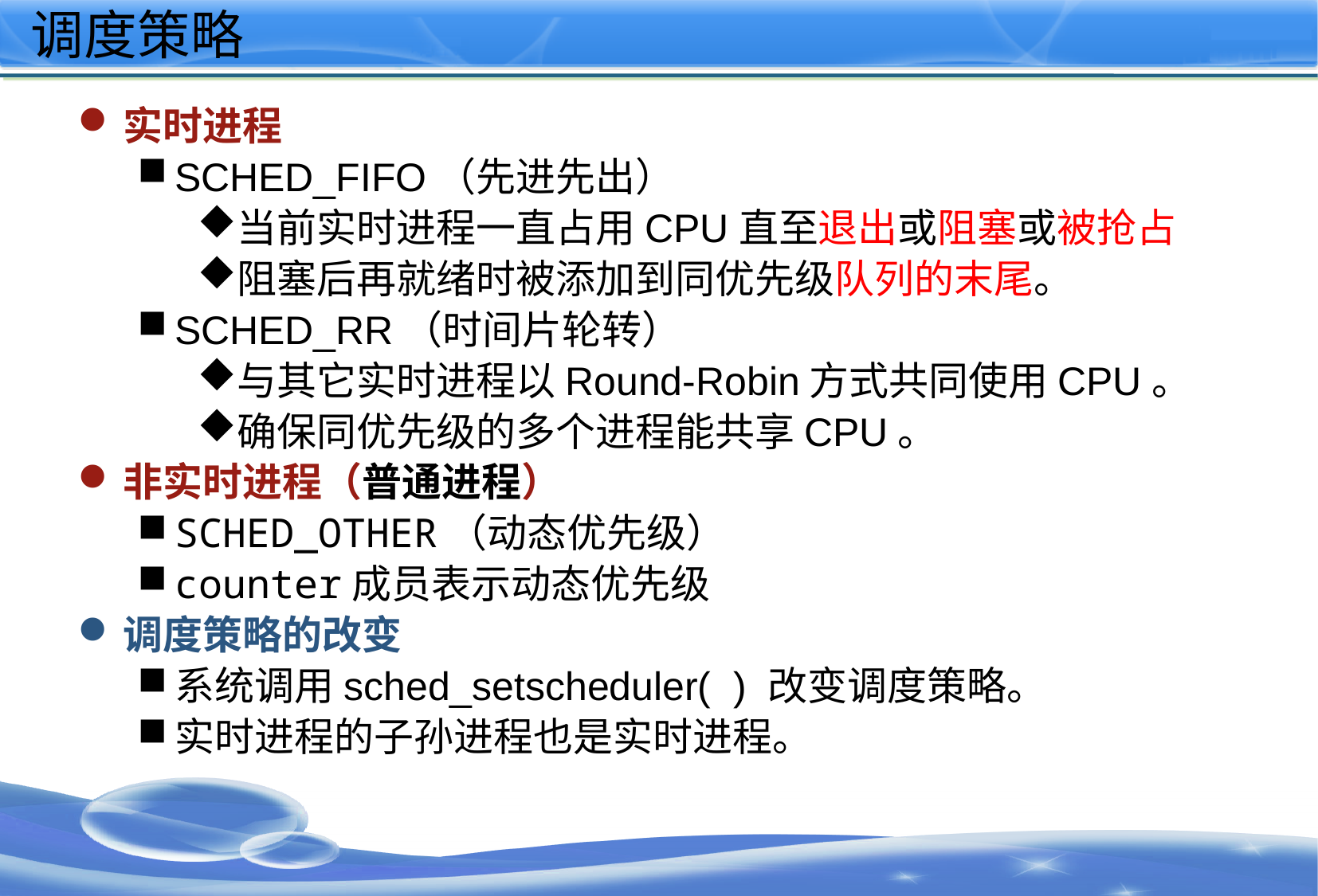

# 调度策略
实时进程
SCHED_FIFO（先进先出）
当前实时进程一直占用CPU直至退出或阻塞或被抢占
阻塞后再就绪时被添加到同优先级队列的末尾。
SCHED_RR（时间片轮转）
与其它实时进程以Round-Robin方式共同使用CPU。
确保同优先级的多个进程能共享CPU。
非实时进程（普通进程）
SCHED_OTHER（动态优先级）
counter成员表示动态优先级
调度策略的改变
系统调用sched_setscheduler(  ) 改变调度策略。
实时进程的子孙进程也是实时进程。